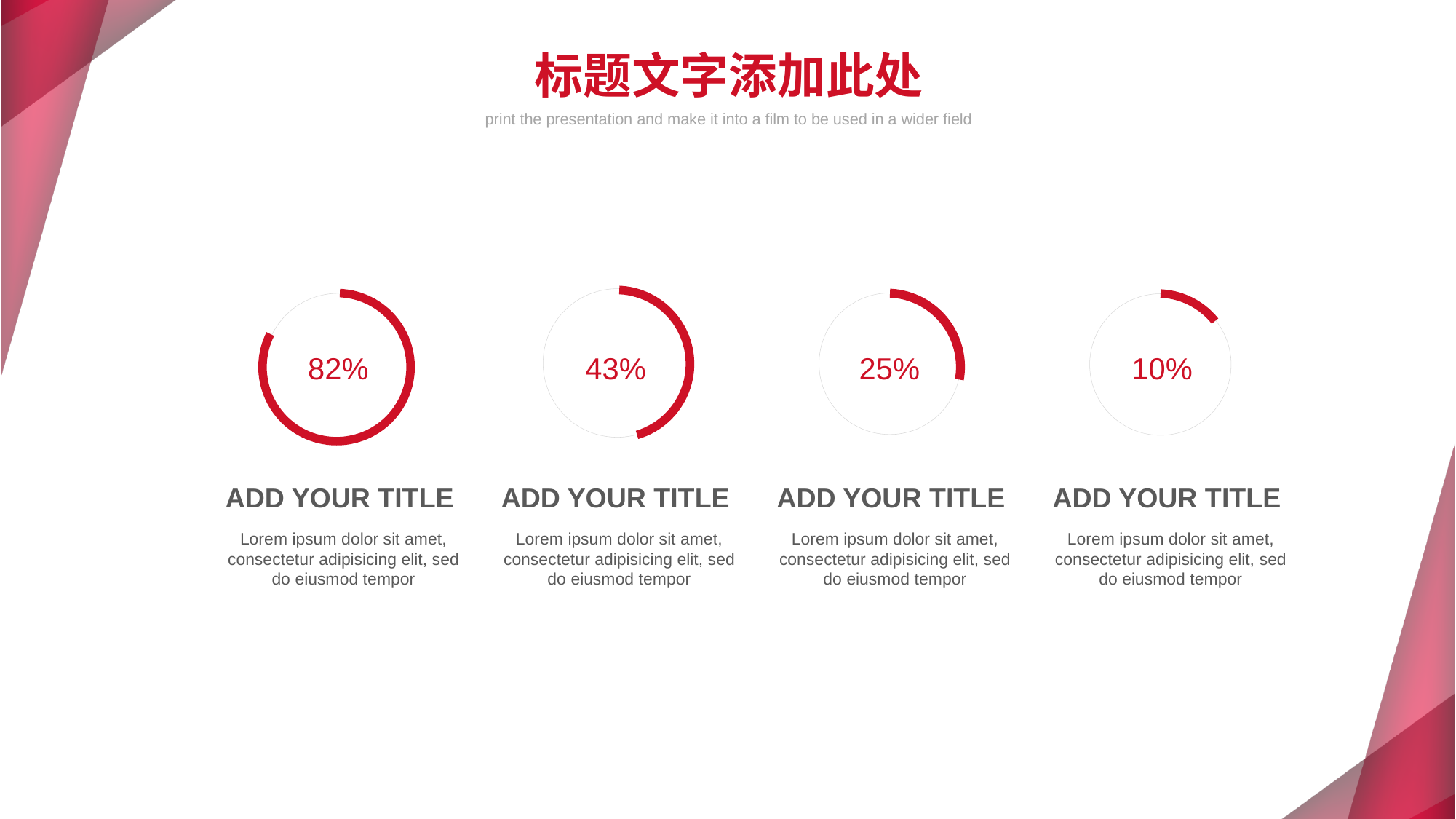

标题文字添加此处
print the presentation and make it into a film to be used in a wider field

82%
43%
25%
10%
ADD YOUR TITLE
Lorem ipsum dolor sit amet, consectetur adipisicing elit, sed do eiusmod tempor
ADD YOUR TITLE
Lorem ipsum dolor sit amet, consectetur adipisicing elit, sed do eiusmod tempor
ADD YOUR TITLE
Lorem ipsum dolor sit amet, consectetur adipisicing elit, sed do eiusmod tempor
ADD YOUR TITLE
Lorem ipsum dolor sit amet, consectetur adipisicing elit, sed do eiusmod tempor